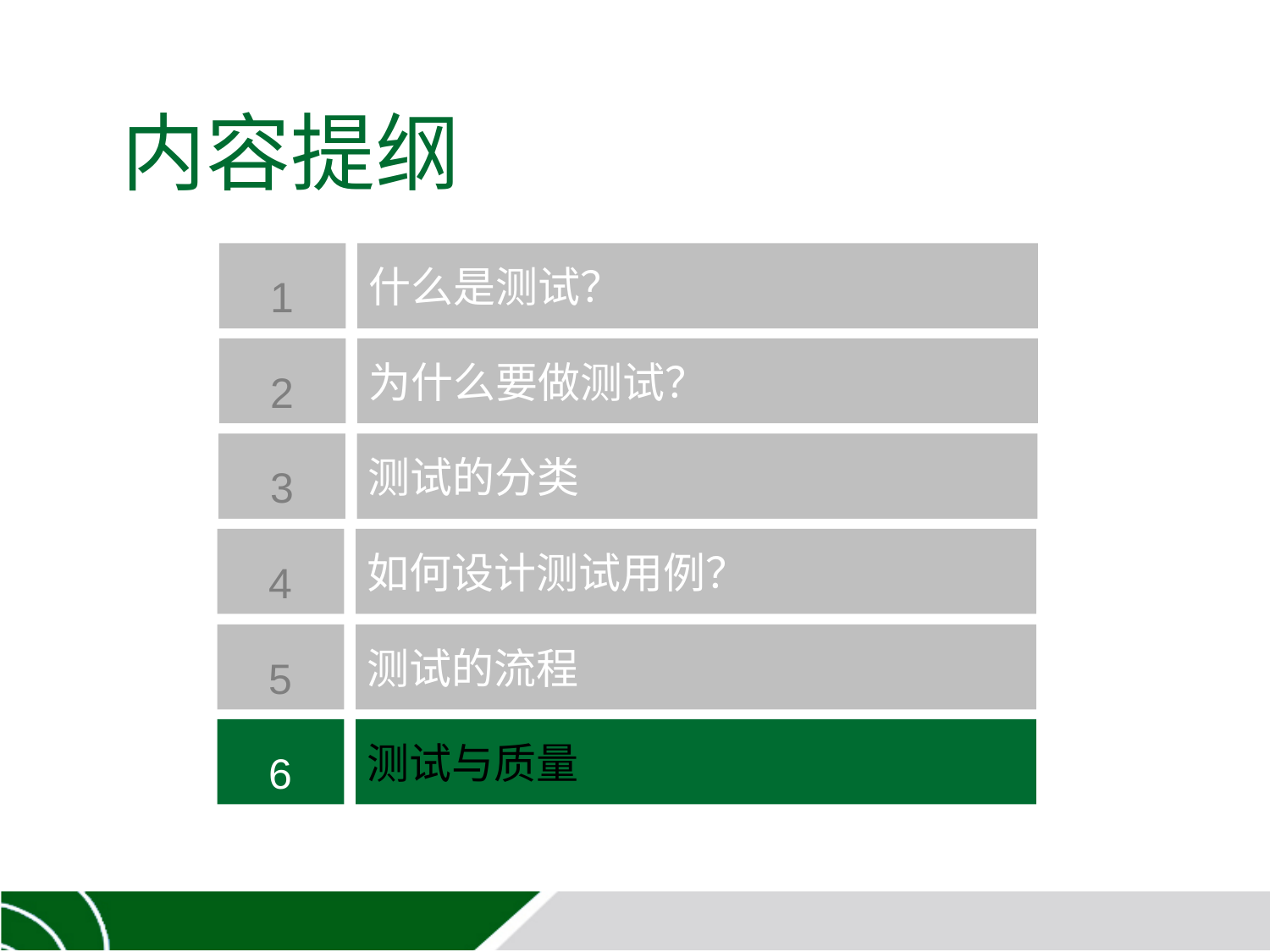

内容提纲
1
什么是测试？
2
为什么要做测试？
3
测试的分类
4
如何设计测试用例？
5
测试的流程
6
测试与质量